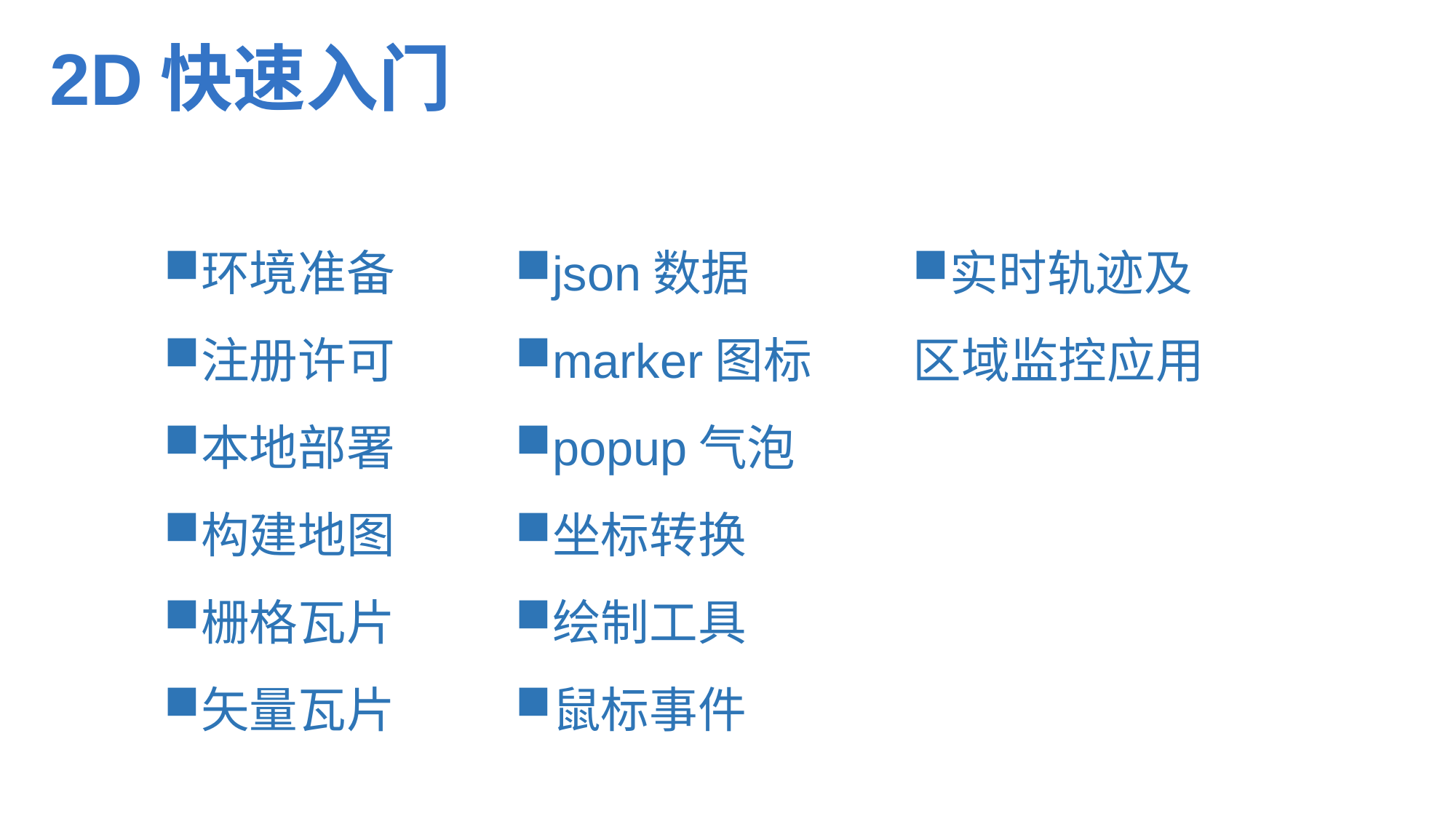

# 2D快速入门
环境准备
注册许可
本地部署
构建地图
栅格瓦片
矢量瓦片

json数据
marker图标
popup气泡
坐标转换
绘制工具
鼠标事件

实时轨迹及
区域监控应用